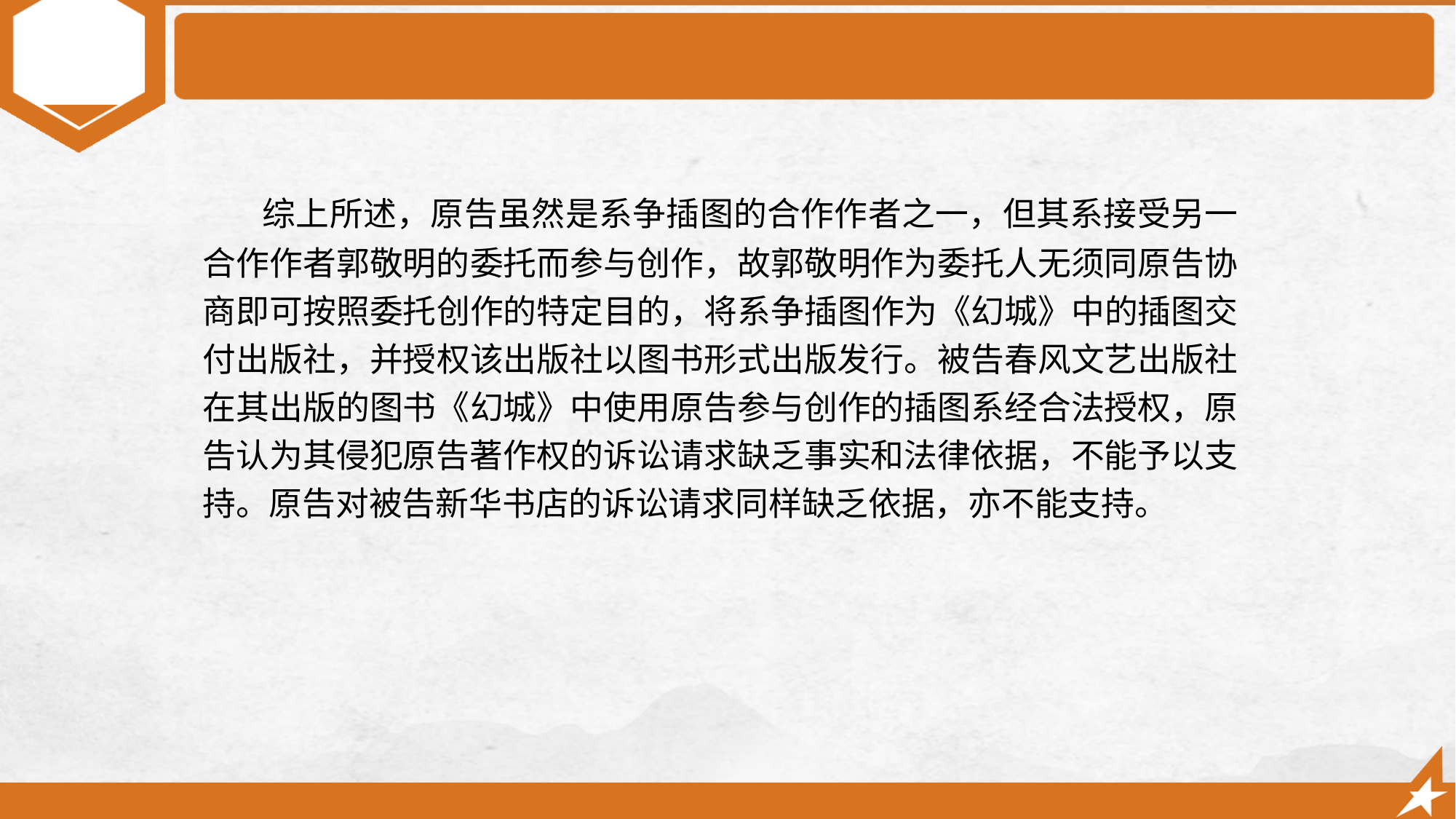

综上所述，原告虽然是系争插图的合作作者之一，但其系接受另一合作作者郭敬明的委托而参与创作，故郭敬明作为委托人无须同原告协商即可按照委托创作的特定目的，将系争插图作为《幻城》中的插图交付出版社，并授权该出版社以图书形式出版发行。被告春风文艺出版社在其出版的图书《幻城》中使用原告参与创作的插图系经合法授权，原告认为其侵犯原告著作权的诉讼请求缺乏事实和法律依据，不能予以支持。原告对被告新华书店的诉讼请求同样缺乏依据，亦不能支持。